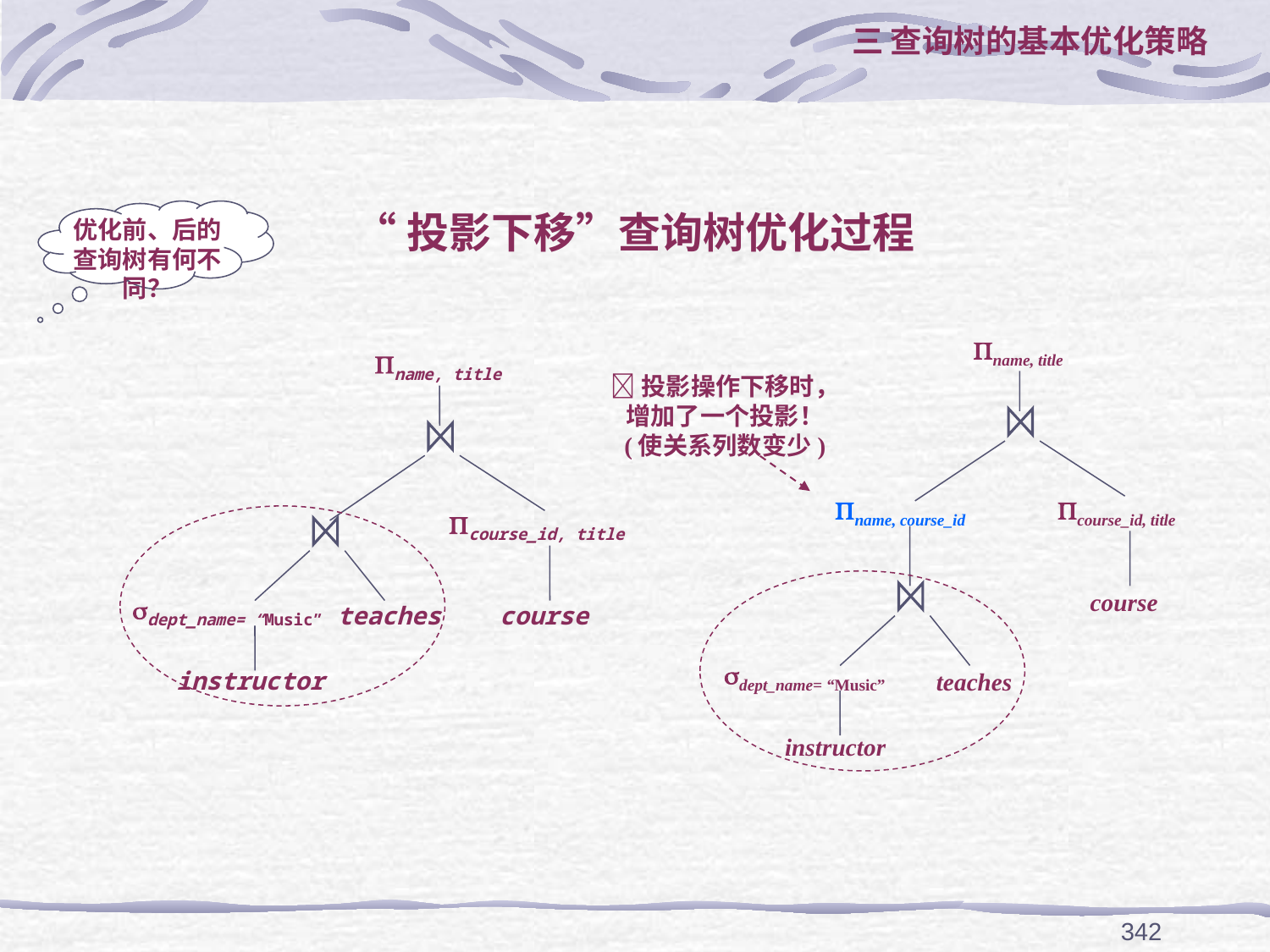

三 查询树的基本优化策略
# “投影下移”查询树优化过程
优化前、后的查询树有何不同？
Πname, title

Πname, course_id
Πcourse_id, title

course

σdept_name= “Music”
teaches

instructor
Πname, title

Πcourse_id, title

σdept_name= “Music”
course
teaches

instructor
Π投影操作下移时，
增加了一个投影！
(使关系列数变少)

342